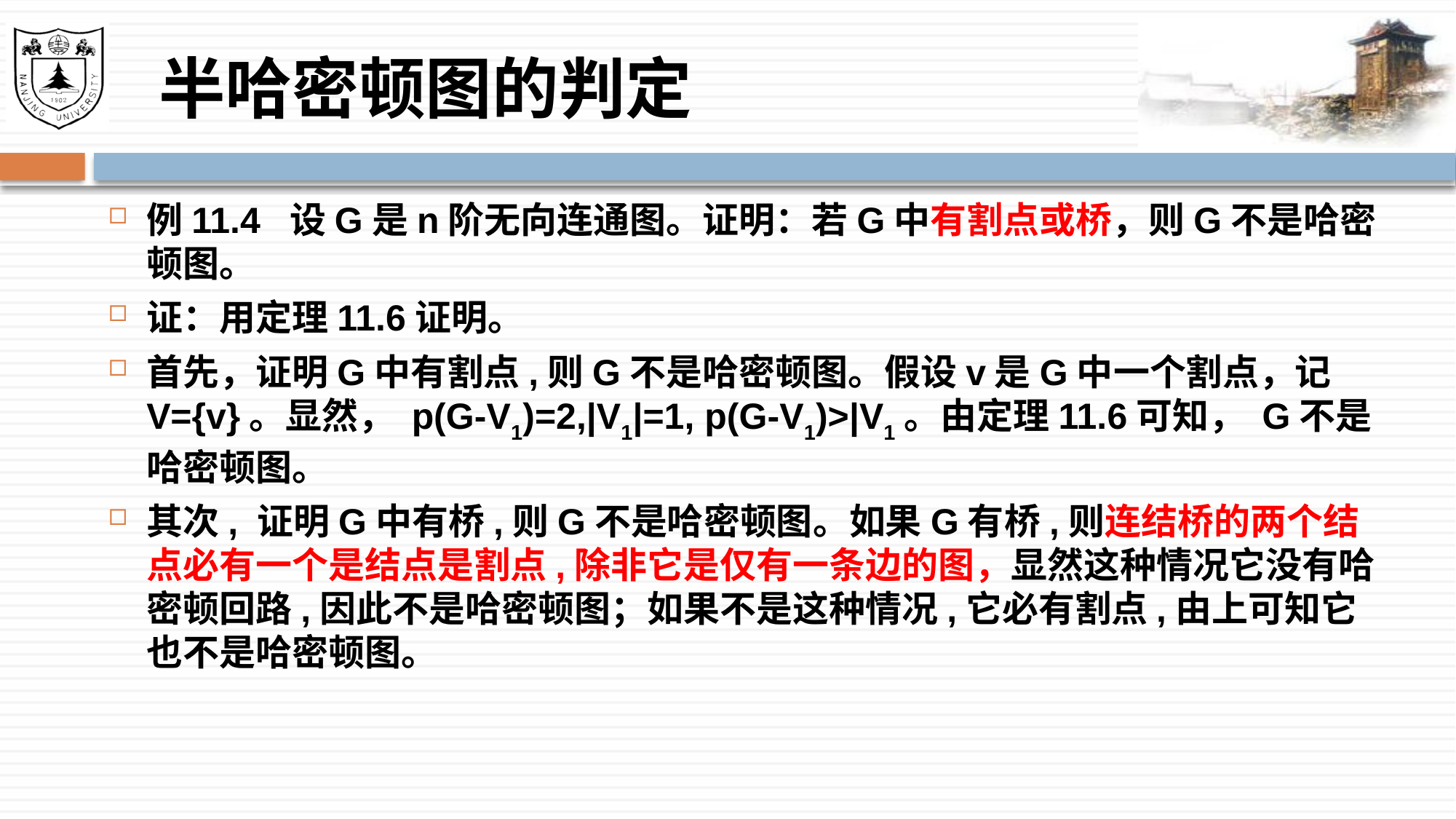

# 半哈密顿图的判定
例11.4  设G是n阶无向连通图。证明：若G中有割点或桥，则G不是哈密顿图。
证：用定理11.6证明。
首先，证明G中有割点,则G不是哈密顿图。假设v是G中一个割点，记V={v}。显然， p(G-V1)=2,|V1|=1, p(G-V1)>|V1。由定理11.6可知， G不是哈密顿图。
其次, 证明G中有桥,则G不是哈密顿图。如果G有桥,则连结桥的两个结点必有一个是结点是割点,除非它是仅有一条边的图，显然这种情况它没有哈密顿回路,因此不是哈密顿图；如果不是这种情况,它必有割点,由上可知它也不是哈密顿图。